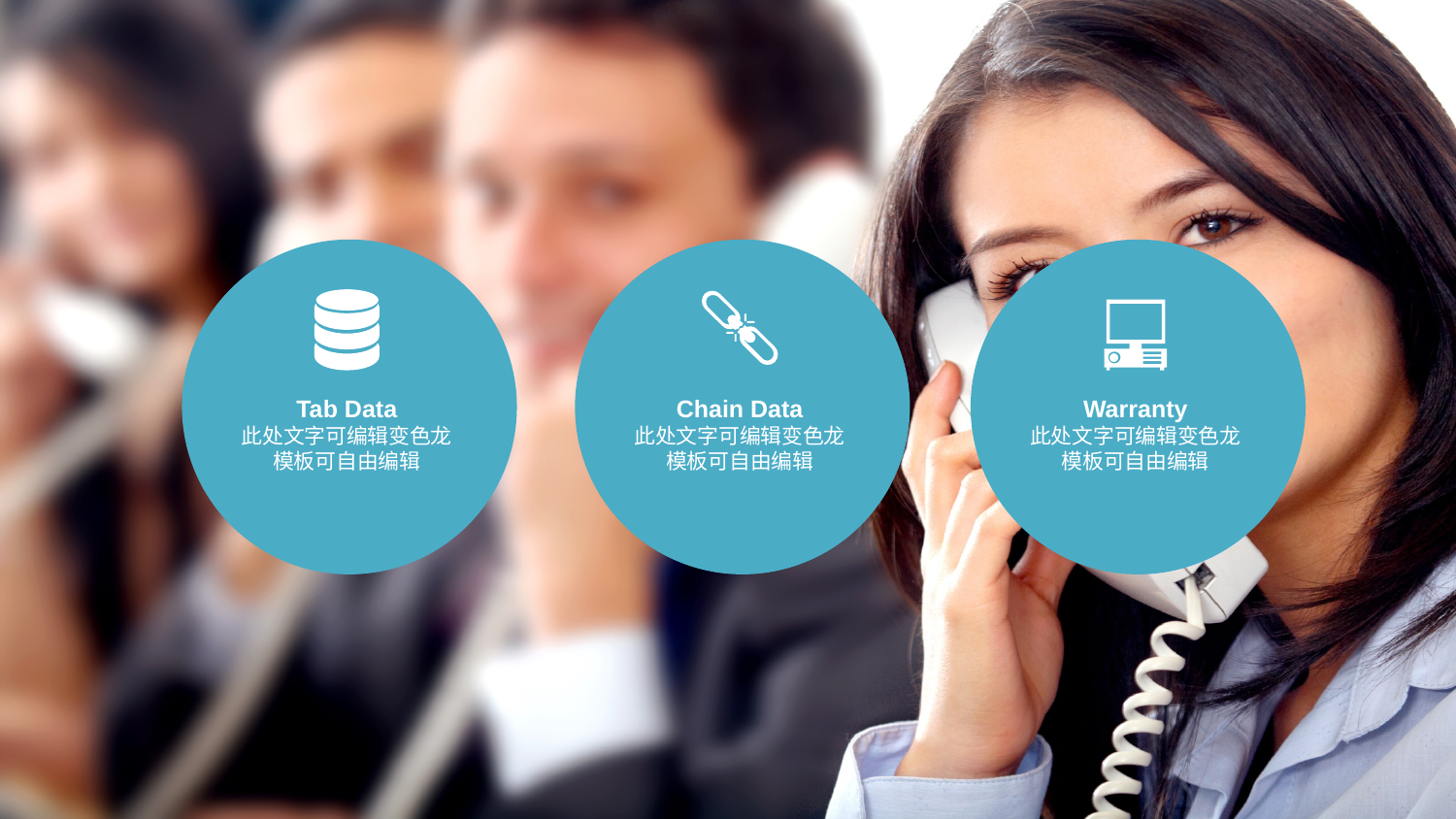

Tab Data
此处文字可编辑变色龙模板可自由编辑
Chain Data
此处文字可编辑变色龙模板可自由编辑
Warranty
此处文字可编辑变色龙模板可自由编辑